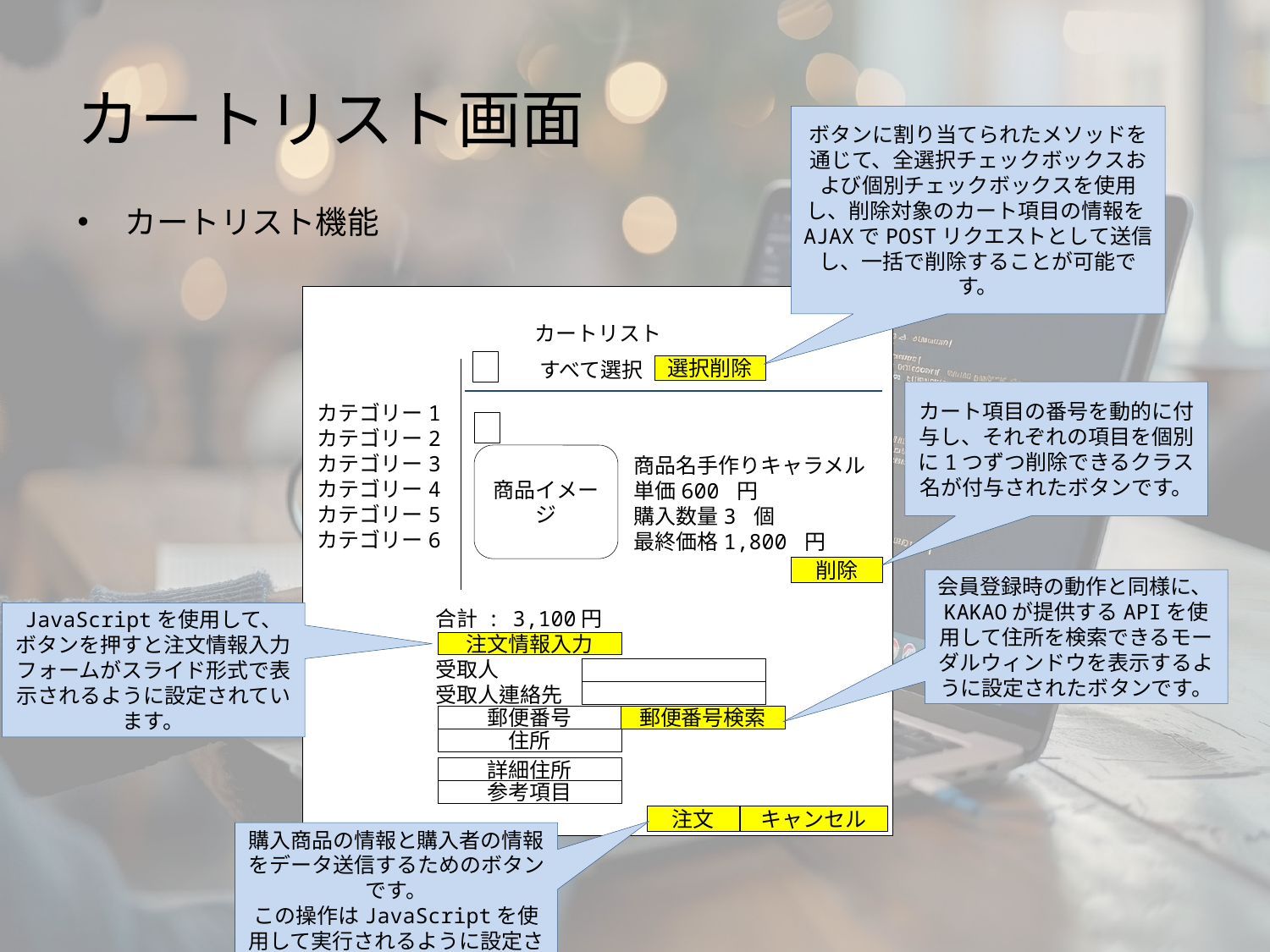

# カートリスト画面
ボタンに割り当てられたメソッドを通じて、全選択チェックボックスおよび個別チェックボックスを使用し、削除対象のカート項目の情報をAJAXでPOSTリクエストとして送信し、一括で削除することが可能です。
カートリスト機能

	カートリスト

カテゴリー1
カテゴリー2
カテゴリー3
カテゴリー4
カテゴリー5
カテゴリー6

すべて選択
商品名手作りキャラメル
単価600 円
購入数量3 個
最終価格1,800 円

商品イメージ
削除
合計 : 3,100円

受取人
受取人連絡先

注文情報入力

郵便番号
郵便番号検索
住所
詳細住所
参考項目
キャンセル
注文
選択削除
カート項目の番号を動的に付与し、それぞれの項目を個別に1つずつ削除できるクラス名が付与されたボタンです。
会員登録時の動作と同様に、KAKAOが提供するAPIを使用して住所を検索できるモーダルウィンドウを表示するように設定されたボタンです。
JavaScriptを使用して、ボタンを押すと注文情報入力フォームがスライド形式で表示されるように設定されています。
購入商品の情報と購入者の情報をデータ送信するためのボタンです。
この操作はJavaScriptを使用して実行されるように設定されています。